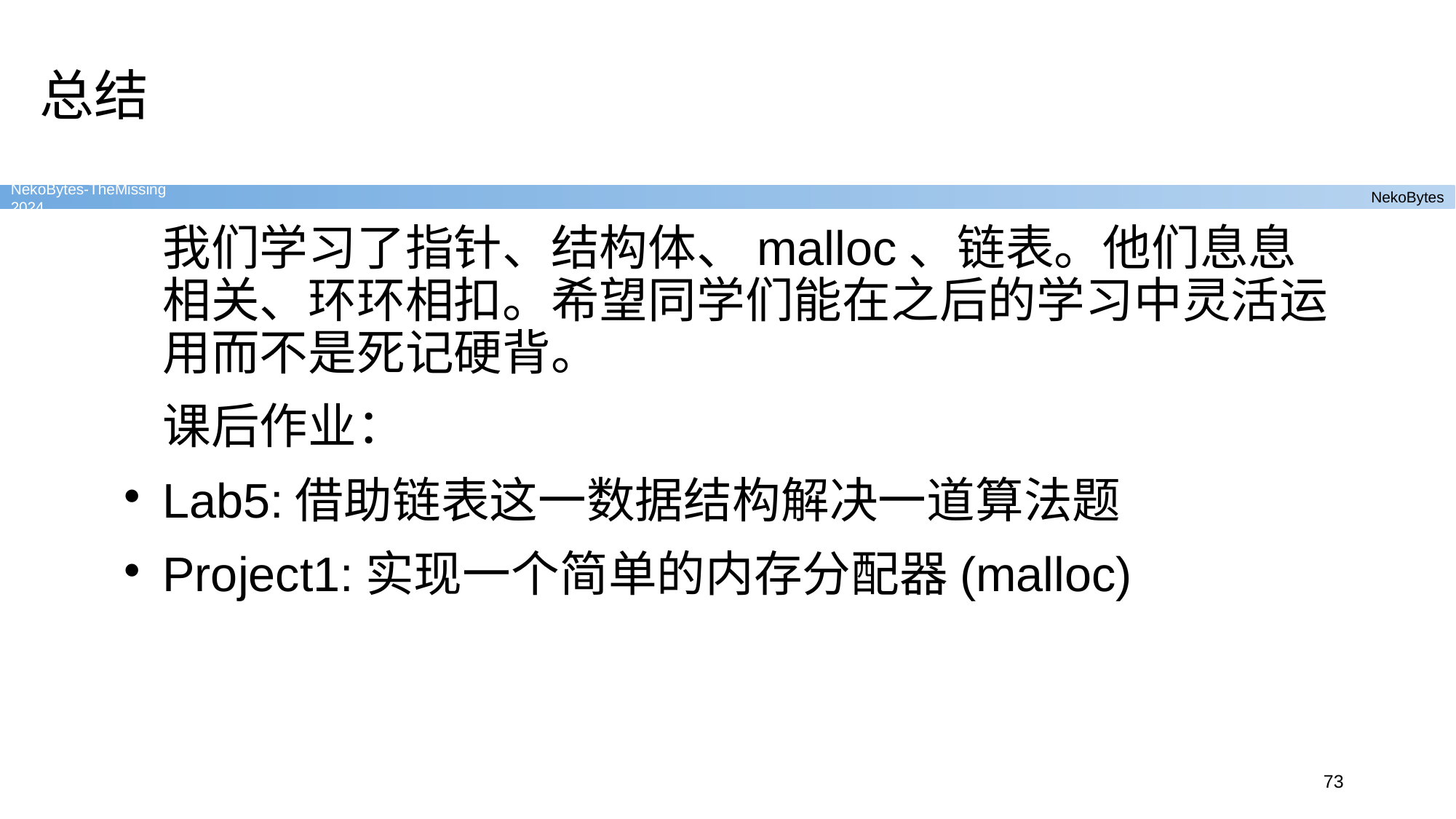

# 总结
我们学习了指针、结构体、malloc、链表。他们息息相关、环环相扣。希望同学们能在之后的学习中灵活运用而不是死记硬背。
课后作业：
Lab5:借助链表这一数据结构解决一道算法题
Project1:实现一个简单的内存分配器(malloc)
73